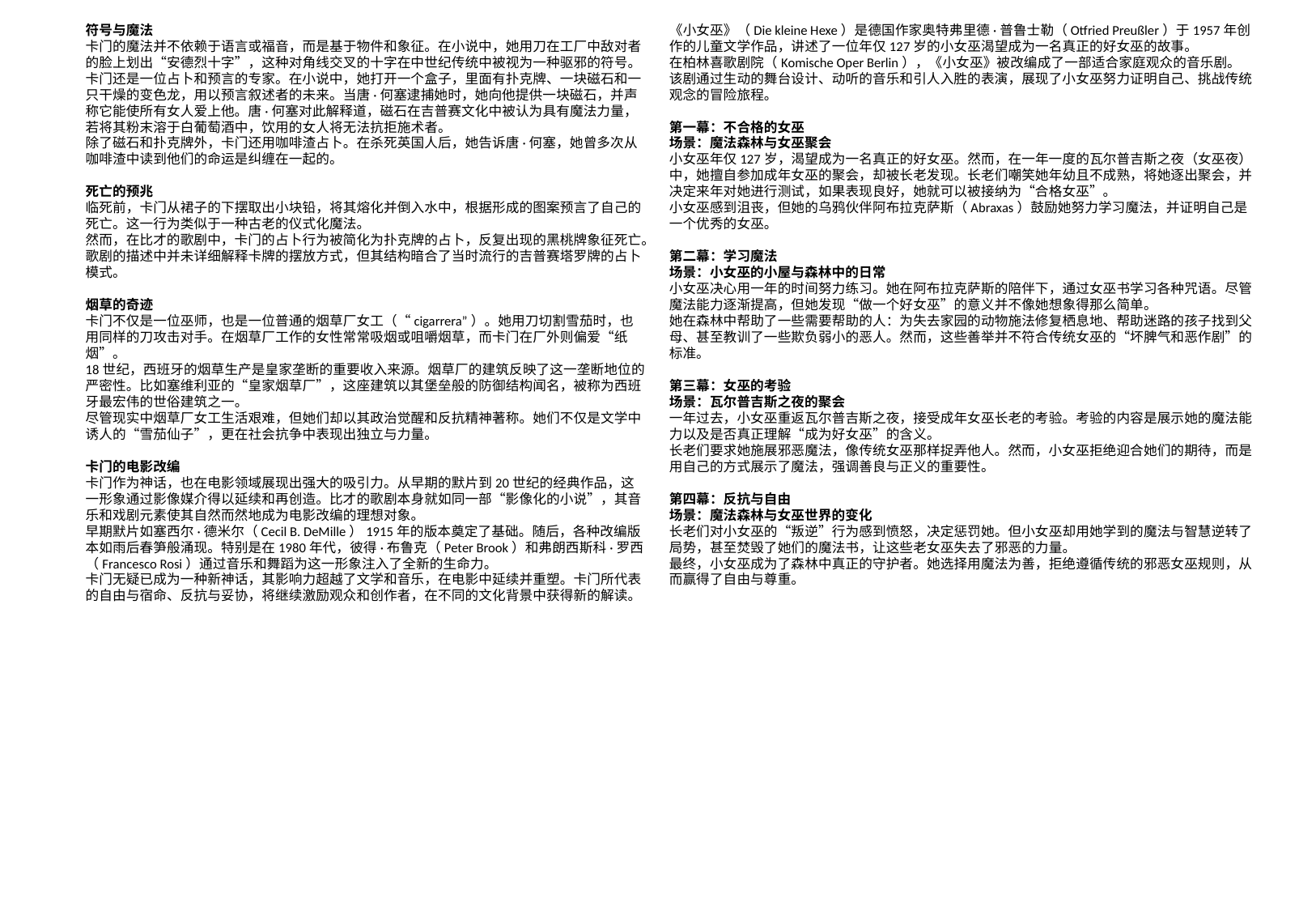

符号与魔法
卡门的魔法并不依赖于语言或福音，而是基于物件和象征。在小说中，她用刀在工厂中敌对者的脸上划出“安德烈十字”，这种对角线交叉的十字在中世纪传统中被视为一种驱邪的符号。
卡门还是一位占卜和预言的专家。在小说中，她打开一个盒子，里面有扑克牌、一块磁石和一只干燥的变色龙，用以预言叙述者的未来。当唐·何塞逮捕她时，她向他提供一块磁石，并声称它能使所有女人爱上他。唐·何塞对此解释道，磁石在吉普赛文化中被认为具有魔法力量，若将其粉末溶于白葡萄酒中，饮用的女人将无法抗拒施术者。
除了磁石和扑克牌外，卡门还用咖啡渣占卜。在杀死英国人后，她告诉唐·何塞，她曾多次从咖啡渣中读到他们的命运是纠缠在一起的。

死亡的预兆
临死前，卡门从裙子的下摆取出小块铅，将其熔化并倒入水中，根据形成的图案预言了自己的死亡。这一行为类似于一种古老的仪式化魔法。
然而，在比才的歌剧中，卡门的占卜行为被简化为扑克牌的占卜，反复出现的黑桃牌象征死亡。歌剧的描述中并未详细解释卡牌的摆放方式，但其结构暗合了当时流行的吉普赛塔罗牌的占卜模式。

烟草的奇迹
卡门不仅是一位巫师，也是一位普通的烟草厂女工（“cigarrera”）。她用刀切割雪茄时，也用同样的刀攻击对手。在烟草厂工作的女性常常吸烟或咀嚼烟草，而卡门在厂外则偏爱“纸烟”。
18世纪，西班牙的烟草生产是皇家垄断的重要收入来源。烟草厂的建筑反映了这一垄断地位的严密性。比如塞维利亚的“皇家烟草厂”，这座建筑以其堡垒般的防御结构闻名，被称为西班牙最宏伟的世俗建筑之一。
尽管现实中烟草厂女工生活艰难，但她们却以其政治觉醒和反抗精神著称。她们不仅是文学中诱人的“雪茄仙子”，更在社会抗争中表现出独立与力量。

卡门的电影改编
卡门作为神话，也在电影领域展现出强大的吸引力。从早期的默片到20世纪的经典作品，这一形象通过影像媒介得以延续和再创造。比才的歌剧本身就如同一部“影像化的小说”，其音乐和戏剧元素使其自然而然地成为电影改编的理想对象。
早期默片如塞西尔·德米尔（Cecil B. DeMille）1915年的版本奠定了基础。随后，各种改编版本如雨后春笋般涌现。特别是在1980年代，彼得·布鲁克（Peter Brook）和弗朗西斯科·罗西（Francesco Rosi）通过音乐和舞蹈为这一形象注入了全新的生命力。
卡门无疑已成为一种新神话，其影响力超越了文学和音乐，在电影中延续并重塑。卡门所代表的自由与宿命、反抗与妥协，将继续激励观众和创作者，在不同的文化背景中获得新的解读。

《小女巫》（Die kleine Hexe）是德国作家奥特弗里德·普鲁士勒（Otfried Preußler）于1957年创作的儿童文学作品，讲述了一位年仅127岁的小女巫渴望成为一名真正的好女巫的故事。
在柏林喜歌剧院（Komische Oper Berlin），《小女巫》被改编成了一部适合家庭观众的音乐剧。
该剧通过生动的舞台设计、动听的音乐和引人入胜的表演，展现了小女巫努力证明自己、挑战传统观念的冒险旅程。

第一幕：不合格的女巫
场景：魔法森林与女巫聚会
小女巫年仅127岁，渴望成为一名真正的好女巫。然而，在一年一度的瓦尔普吉斯之夜（女巫夜）中，她擅自参加成年女巫的聚会，却被长老发现。长老们嘲笑她年幼且不成熟，将她逐出聚会，并决定来年对她进行测试，如果表现良好，她就可以被接纳为“合格女巫”。
小女巫感到沮丧，但她的乌鸦伙伴阿布拉克萨斯（Abraxas）鼓励她努力学习魔法，并证明自己是一个优秀的女巫。

第二幕：学习魔法
场景：小女巫的小屋与森林中的日常
小女巫决心用一年的时间努力练习。她在阿布拉克萨斯的陪伴下，通过女巫书学习各种咒语。尽管魔法能力逐渐提高，但她发现“做一个好女巫”的意义并不像她想象得那么简单。
她在森林中帮助了一些需要帮助的人：为失去家园的动物施法修复栖息地、帮助迷路的孩子找到父母、甚至教训了一些欺负弱小的恶人。然而，这些善举并不符合传统女巫的“坏脾气和恶作剧”的标准。

第三幕：女巫的考验
场景：瓦尔普吉斯之夜的聚会
一年过去，小女巫重返瓦尔普吉斯之夜，接受成年女巫长老的考验。考验的内容是展示她的魔法能力以及是否真正理解“成为好女巫”的含义。
长老们要求她施展邪恶魔法，像传统女巫那样捉弄他人。然而，小女巫拒绝迎合她们的期待，而是用自己的方式展示了魔法，强调善良与正义的重要性。

第四幕：反抗与自由
场景：魔法森林与女巫世界的变化
长老们对小女巫的“叛逆”行为感到愤怒，决定惩罚她。但小女巫却用她学到的魔法与智慧逆转了局势，甚至焚毁了她们的魔法书，让这些老女巫失去了邪恶的力量。
最终，小女巫成为了森林中真正的守护者。她选择用魔法为善，拒绝遵循传统的邪恶女巫规则，从而赢得了自由与尊重。